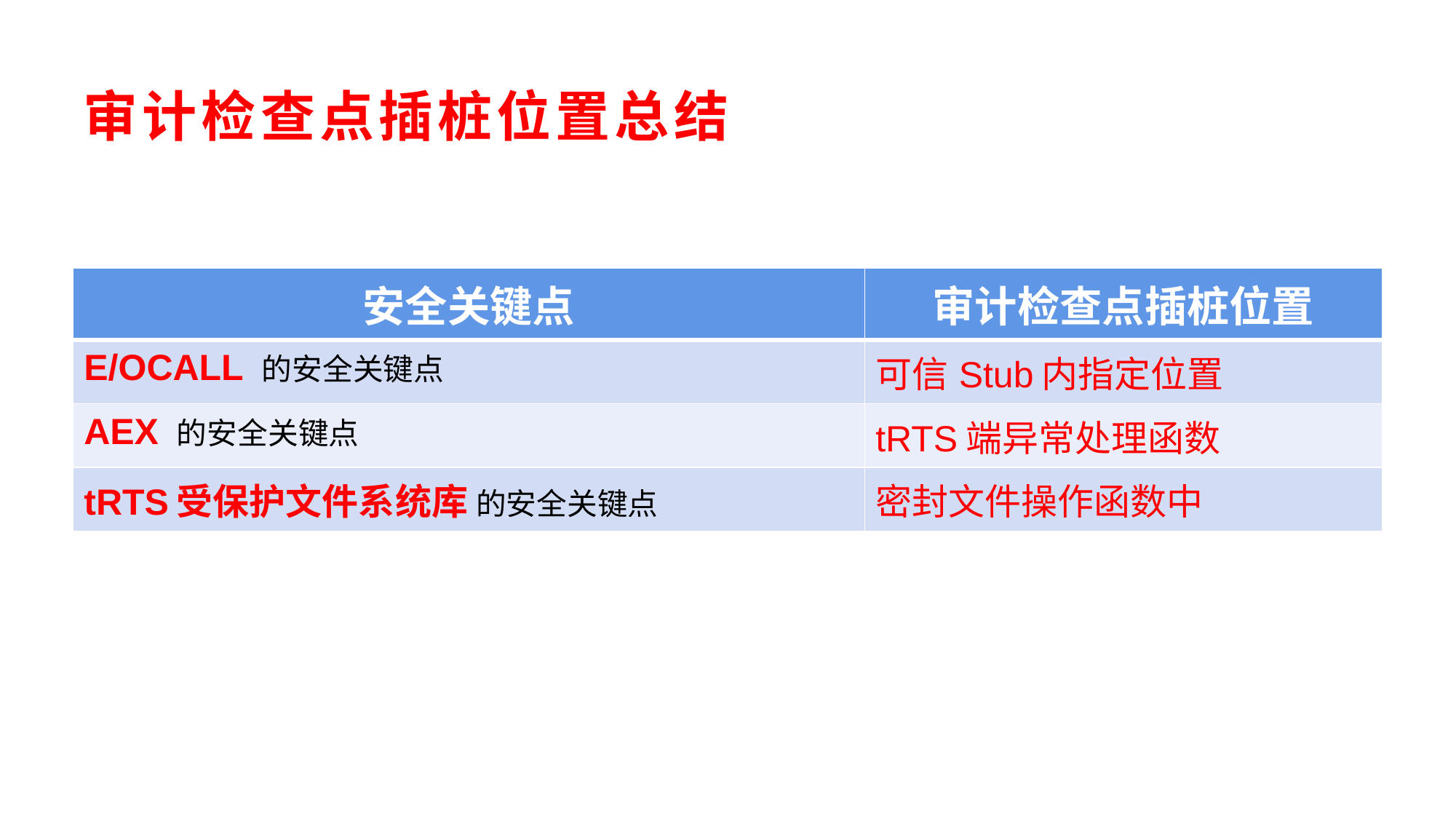

# 审计检查点插桩位置总结
| 安全关键点 | 审计检查点插桩位置 |
| --- | --- |
| E/OCALL 的安全关键点 | 可信Stub内指定位置 |
| AEX 的安全关键点 | tRTS端异常处理函数 |
| tRTS受保护文件系统库 的安全关键点 | 密封文件操作函数中 |